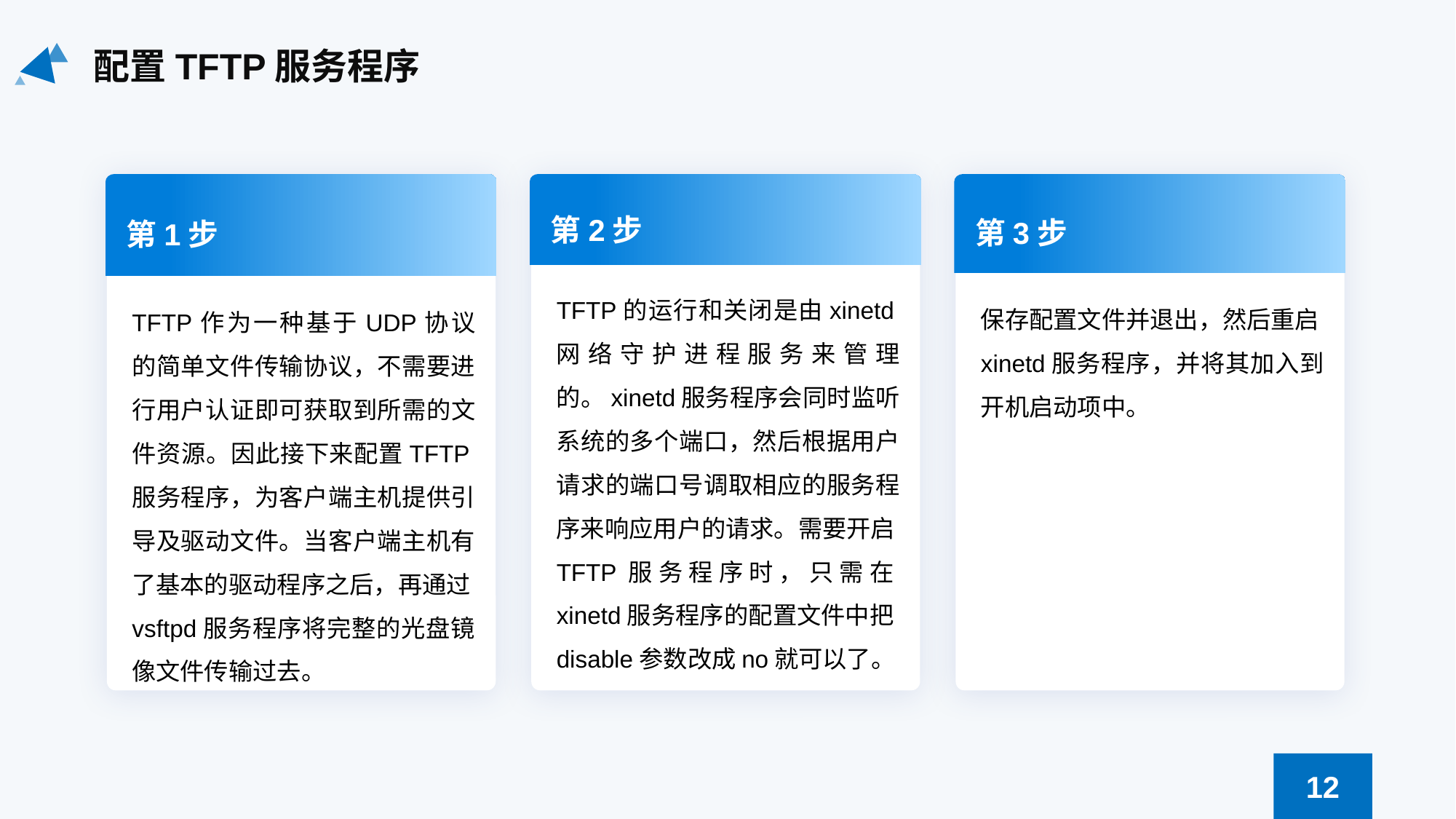

配置TFTP服务程序

第1步
TFTP作为一种基于UDP协议的简单文件传输协议，不需要进行用户认证即可获取到所需的文件资源。因此接下来配置TFTP服务程序，为客户端主机提供引导及驱动文件。当客户端主机有了基本的驱动程序之后，再通过vsftpd服务程序将完整的光盘镜像文件传输过去。

第2步
TFTP的运行和关闭是由xinetd网络守护进程服务来管理的。xinetd服务程序会同时监听系统的多个端口，然后根据用户请求的端口号调取相应的服务程序来响应用户的请求。需要开启TFTP服务程序时，只需在xinetd服务程序的配置文件中把disable参数改成no就可以了。

第3步
保存配置文件并退出，然后重启xinetd服务程序，并将其加入到开机启动项中。

12